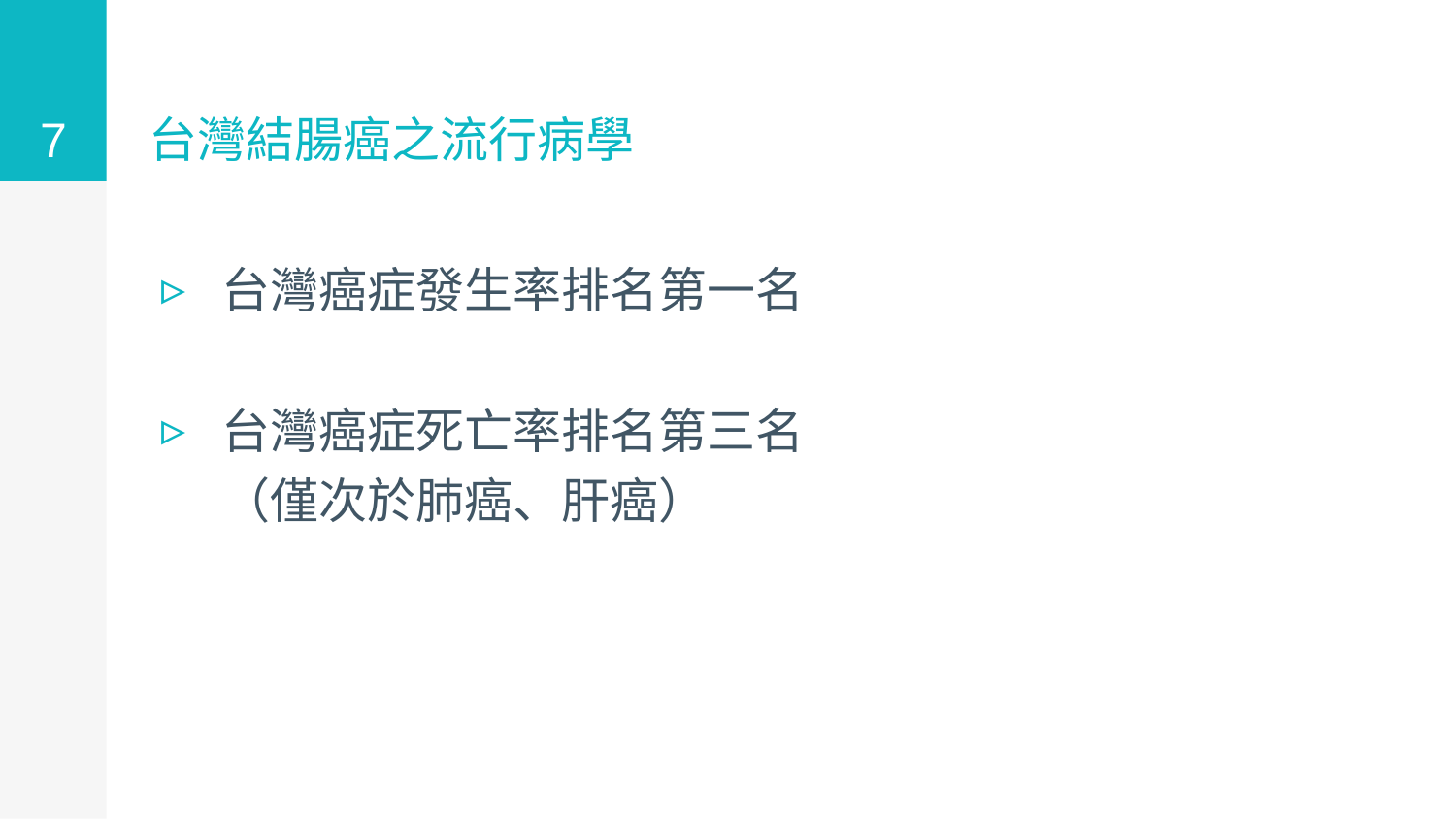

7
# 台灣結腸癌之流行病學
台灣癌症發生率排名第一名

台灣癌症死亡率排名第三名
（僅次於肺癌、肝癌）